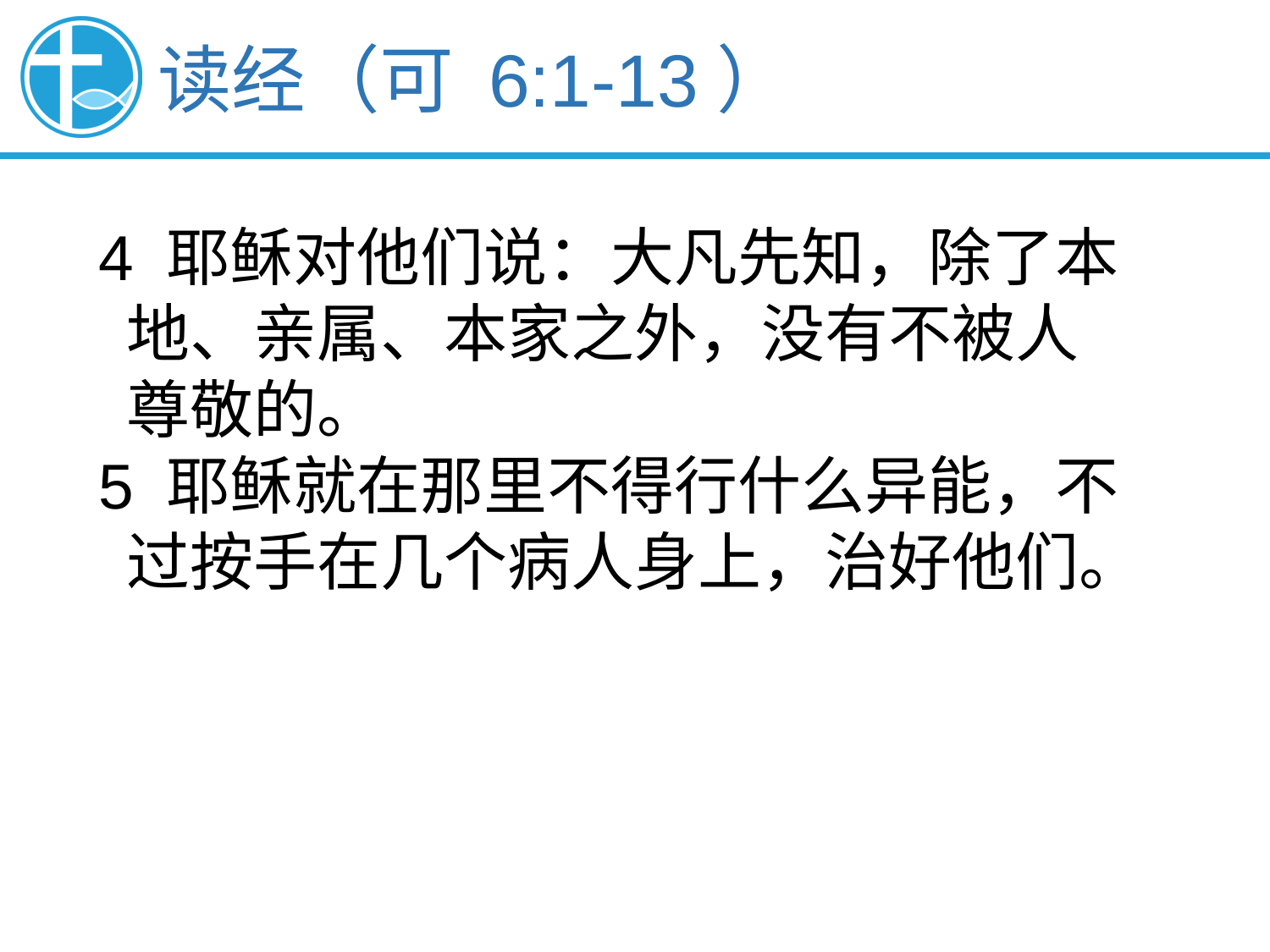

读经（可 6:1-13）

4 耶稣对他们说：大凡先知，除了本
  地、亲属、本家之外，没有不被人
  尊敬的。
5 耶稣就在那里不得行什么异能，不
  过按手在几个病人身上，治好他们。